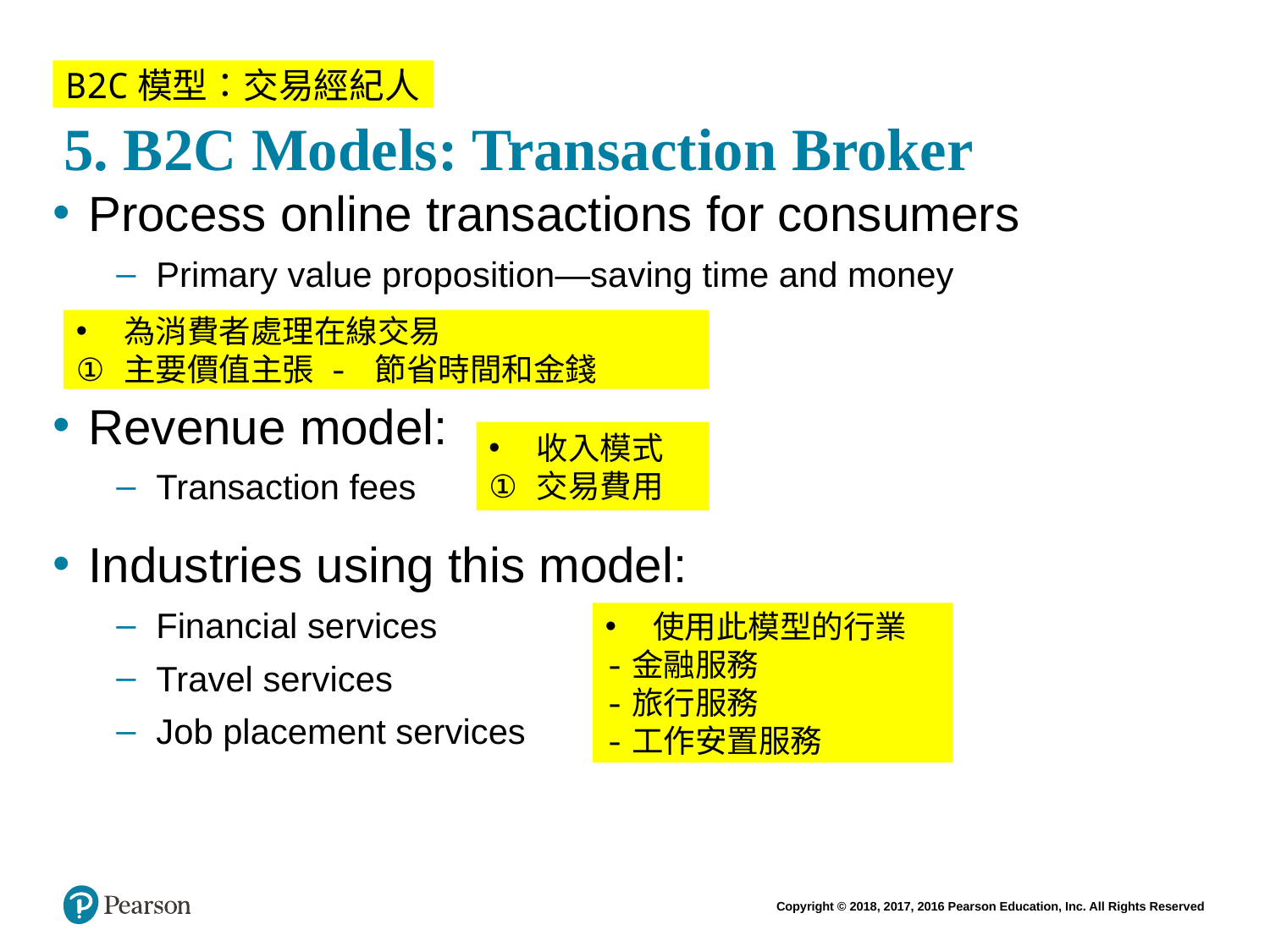

# 5. B2C Models: Transaction Broker
B2C模型：交易經紀人
Process online transactions for consumers
Primary value proposition—saving time and money
Revenue model:
Transaction fees
Industries using this model:
Financial services
Travel services
Job placement services
為消費者處理在線交易
主要價值主張 - 節省時間和金錢
收入模式
交易費用
使用此模型的行業
-金融服務
-旅行服務
-工作安置服務